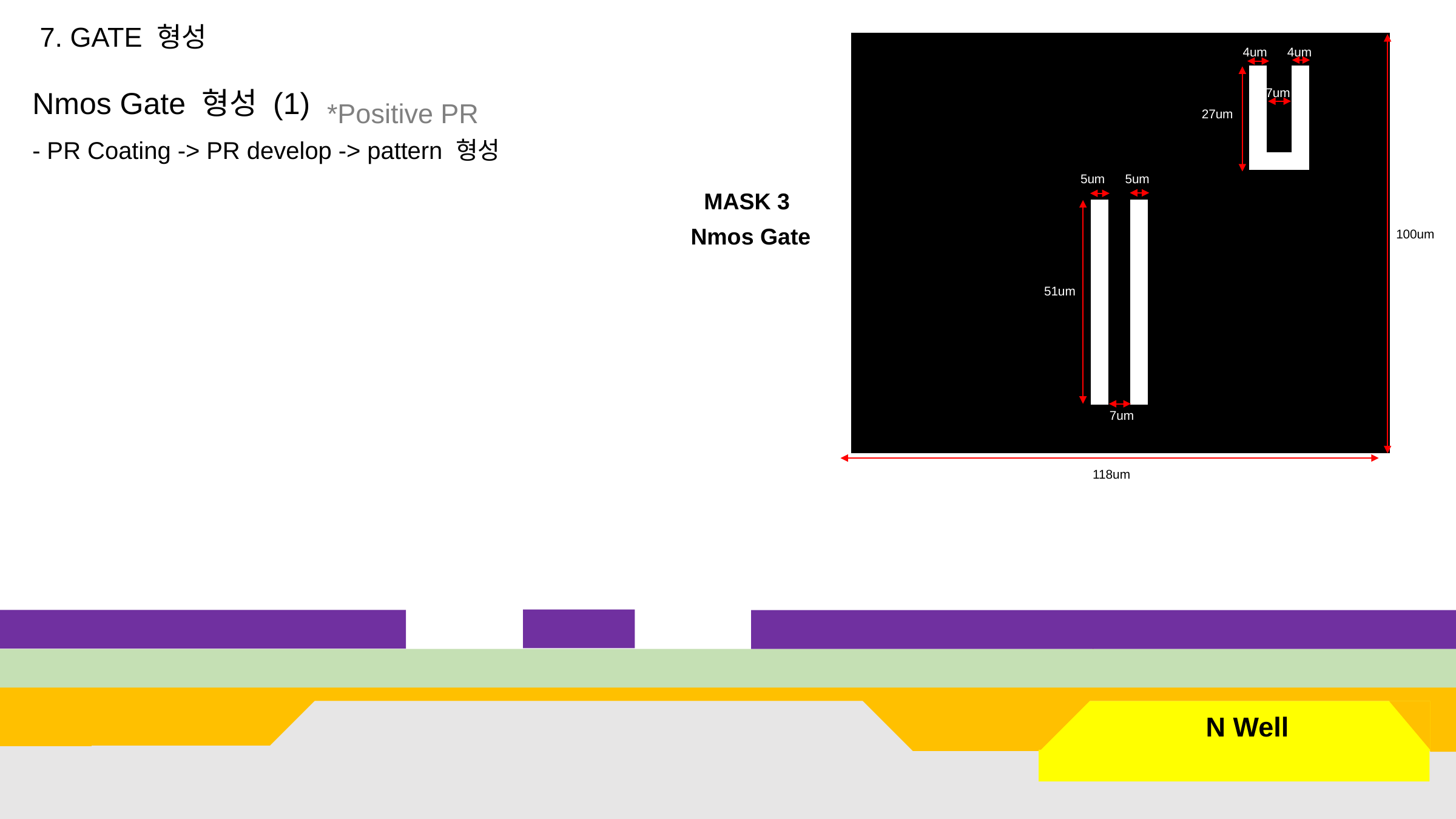

7. GATE 형성

4um
4um

7um
27um

5um
5um

100um
51um
7um
118um
Nmos Gate 형성 (1)

- PR Coating -> PR develop -> pattern 형성
*Positive PR
MASK 3
Nmos Gate

           N Well